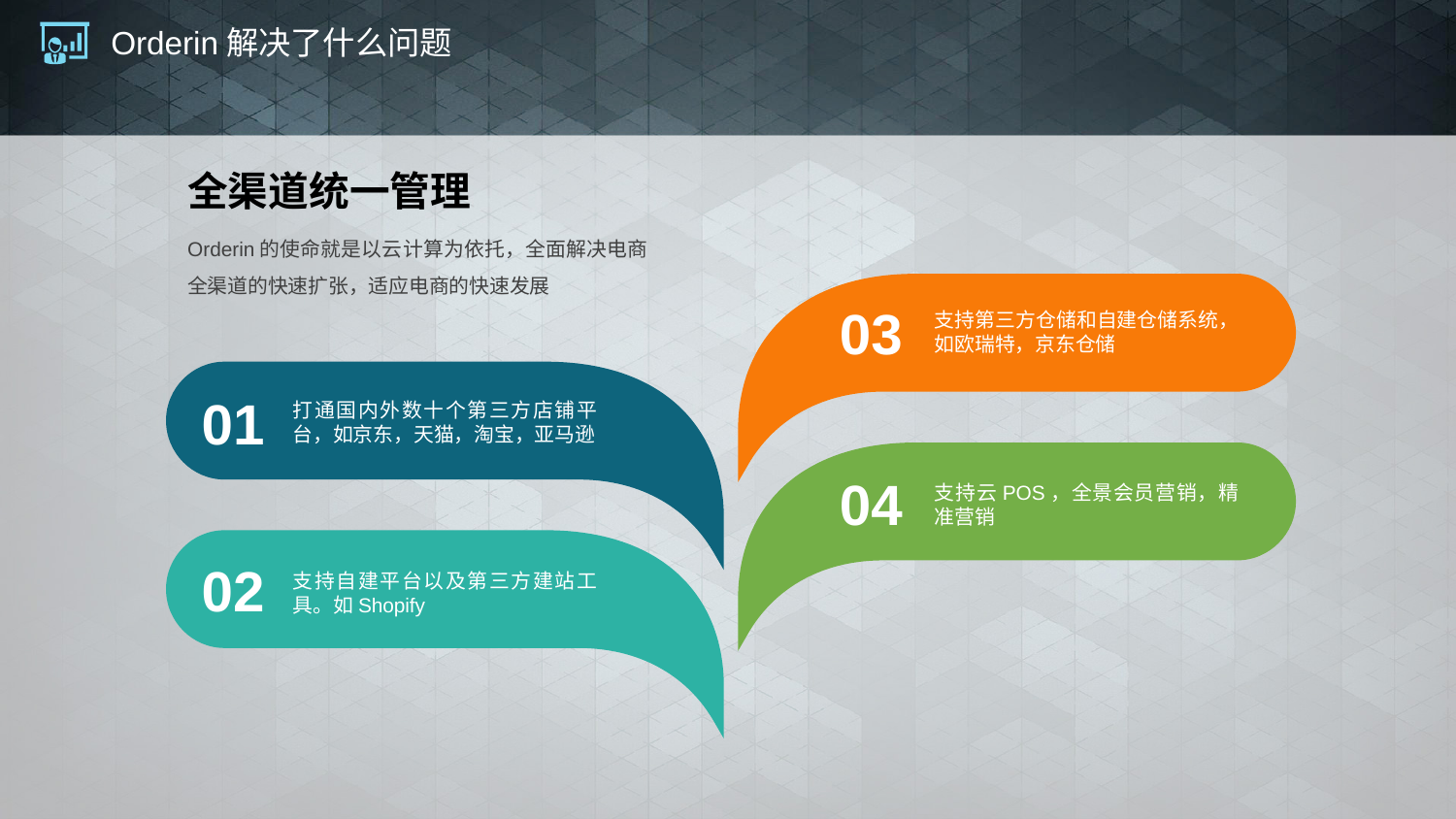

# Orderin解决了什么问题

全渠道统一管理
Orderin的使命就是以云计算为依托，全面解决电商全渠道的快速扩张，适应电商的快速发展

03
支持第三方仓储和自建仓储系统，如欧瑞特，京东仓储

01
打通国内外数十个第三方店铺平台，如京东，天猫，淘宝，亚马逊

04
支持云POS，全景会员营销，精准营销

02
支持自建平台以及第三方建站工具。如Shopify